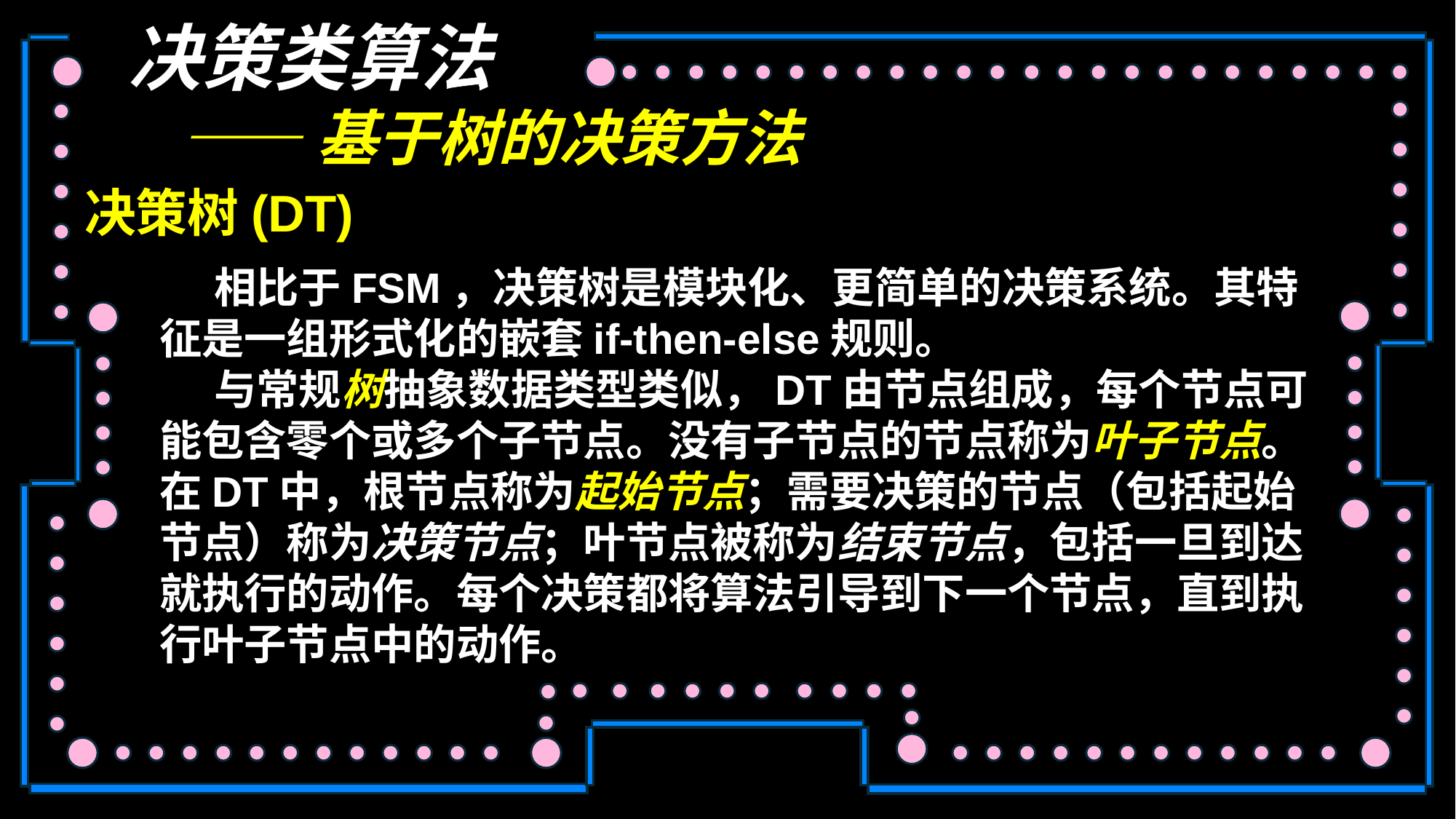

决策类算法

——基于树的决策方法

决策树(DT)

相比于FSM，决策树是模块化、更简单的决策系统。其特征是一组形式化的嵌套if-then-else规则。
与常规树抽象数据类型类似，DT由节点组成，每个节点可能包含零个或多个子节点。没有子节点的节点称为叶子节点。在DT中，根节点称为起始节点；需要决策的节点（包括起始节点）称为决策节点；叶节点被称为结束节点，包括一旦到达就执行的动作。每个决策都将算法引导到下一个节点，直到执行叶子节点中的动作。